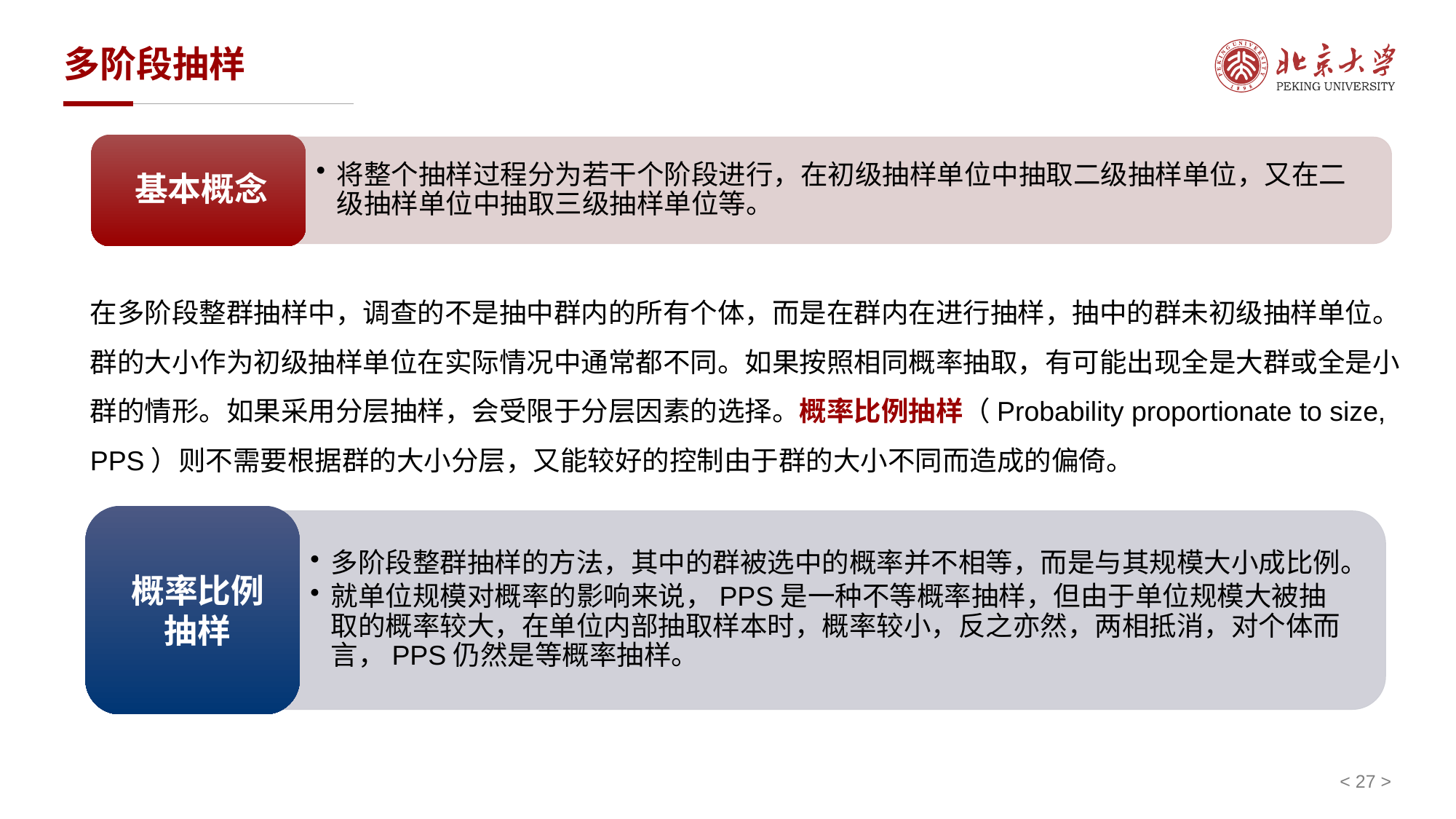

# 多阶段抽样
将整个抽样过程分为若干个阶段进行，在初级抽样单位中抽取二级抽样单位，又在二级抽样单位中抽取三级抽样单位等。
基本概念
在多阶段整群抽样中，调查的不是抽中群内的所有个体，而是在群内在进行抽样，抽中的群未初级抽样单位。群的大小作为初级抽样单位在实际情况中通常都不同。如果按照相同概率抽取，有可能出现全是大群或全是小群的情形。如果采用分层抽样，会受限于分层因素的选择。概率比例抽样（Probability proportionate to size, PPS）则不需要根据群的大小分层，又能较好的控制由于群的大小不同而造成的偏倚。
多阶段整群抽样的方法，其中的群被选中的概率并不相等，而是与其规模大小成比例。
就单位规模对概率的影响来说，PPS是一种不等概率抽样，但由于单位规模大被抽取的概率较大，在单位内部抽取样本时，概率较小，反之亦然，两相抵消，对个体而言，PPS仍然是等概率抽样。
概率比例
抽样
< 27 >